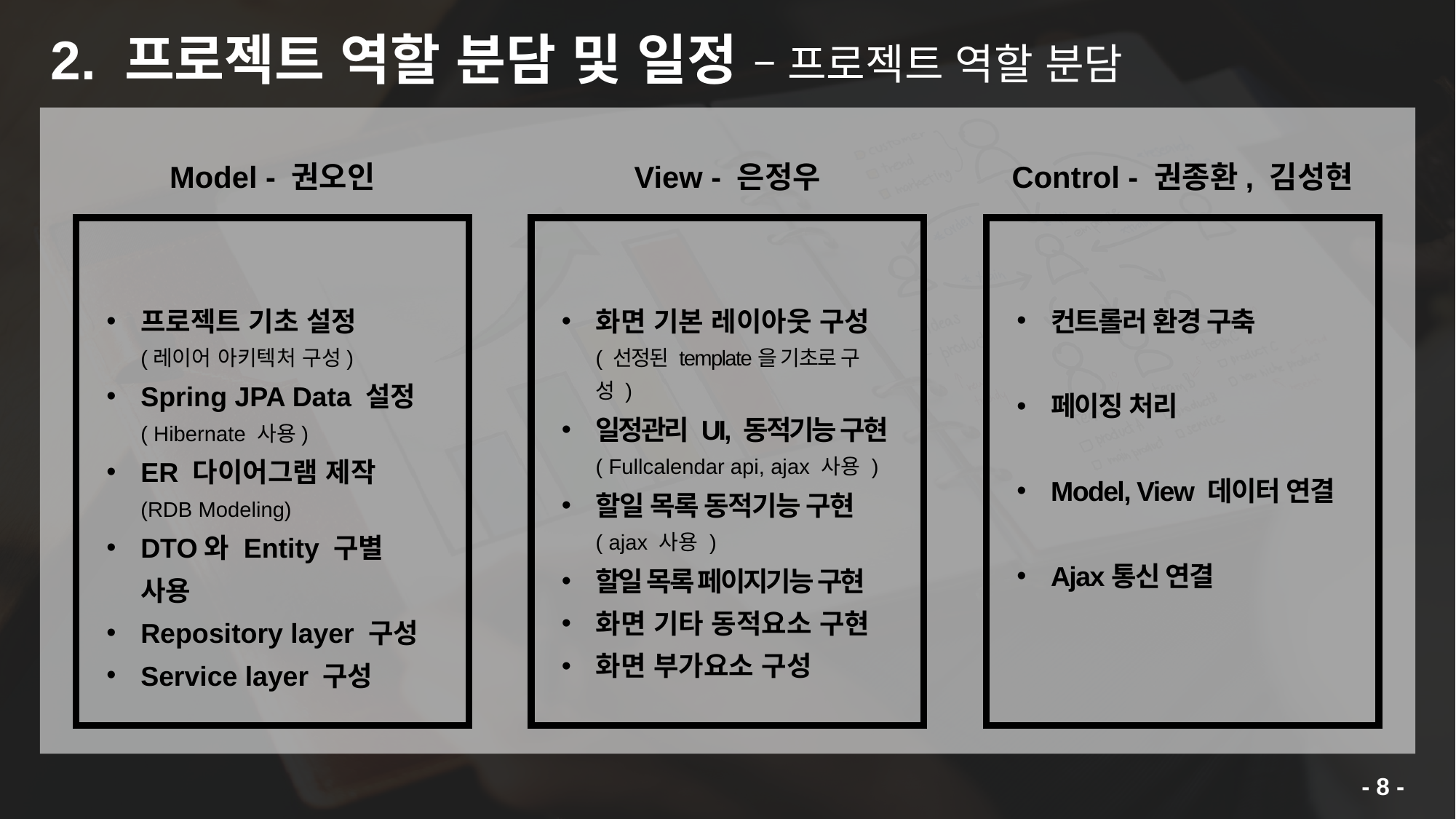

2. 프로젝트 역할 분담 및 일정 – 프로젝트 역할 분담
Model - 권오인
View - 은정우
Control - 권종환, 김성현

프로젝트 기초 설정
(레이어 아키텍처 구성)
Spring JPA Data 설정
( Hibernate 사용)
ER 다이어그램 제작
(RDB Modeling)
DTO와 Entity 구별 사용
Repository layer 구성
Service layer 구성
화면 기본 레이아웃 구성
( 선정된 template을 기초로 구성 )
일정관리 UI, 동적기능 구현
( Fullcalendar api, ajax 사용 )
할일 목록 동적기능 구현
( ajax 사용 )
할일 목록 페이지기능 구현
화면 기타 동적요소 구현
화면 부가요소 구성
컨트롤러 환경 구축

페이징 처리

Model, View 데이터 연결

Ajax통신 연결
8